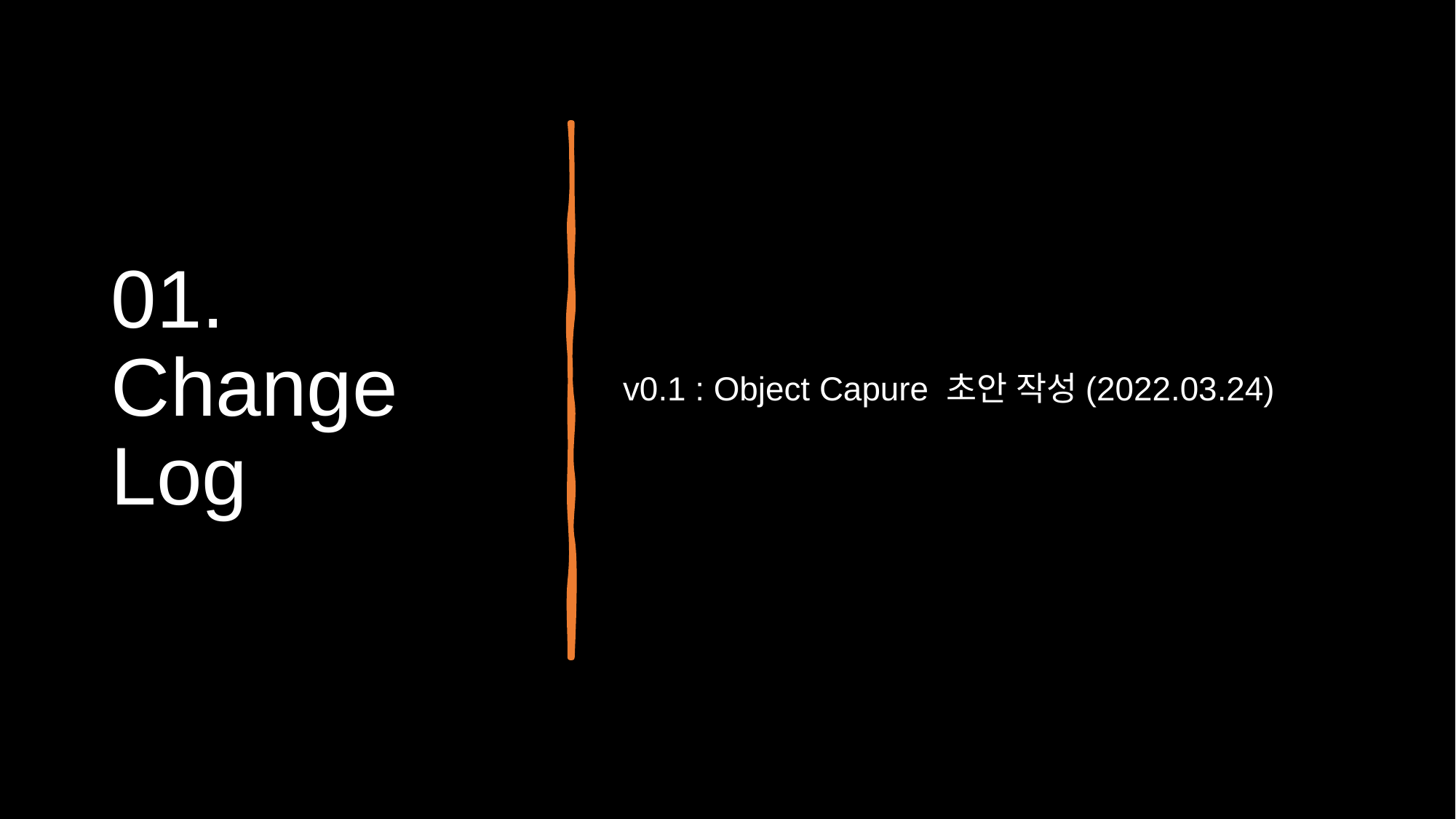

# 01. Change Log
v0.1 : Object Capure 초안 작성(2022.03.24)